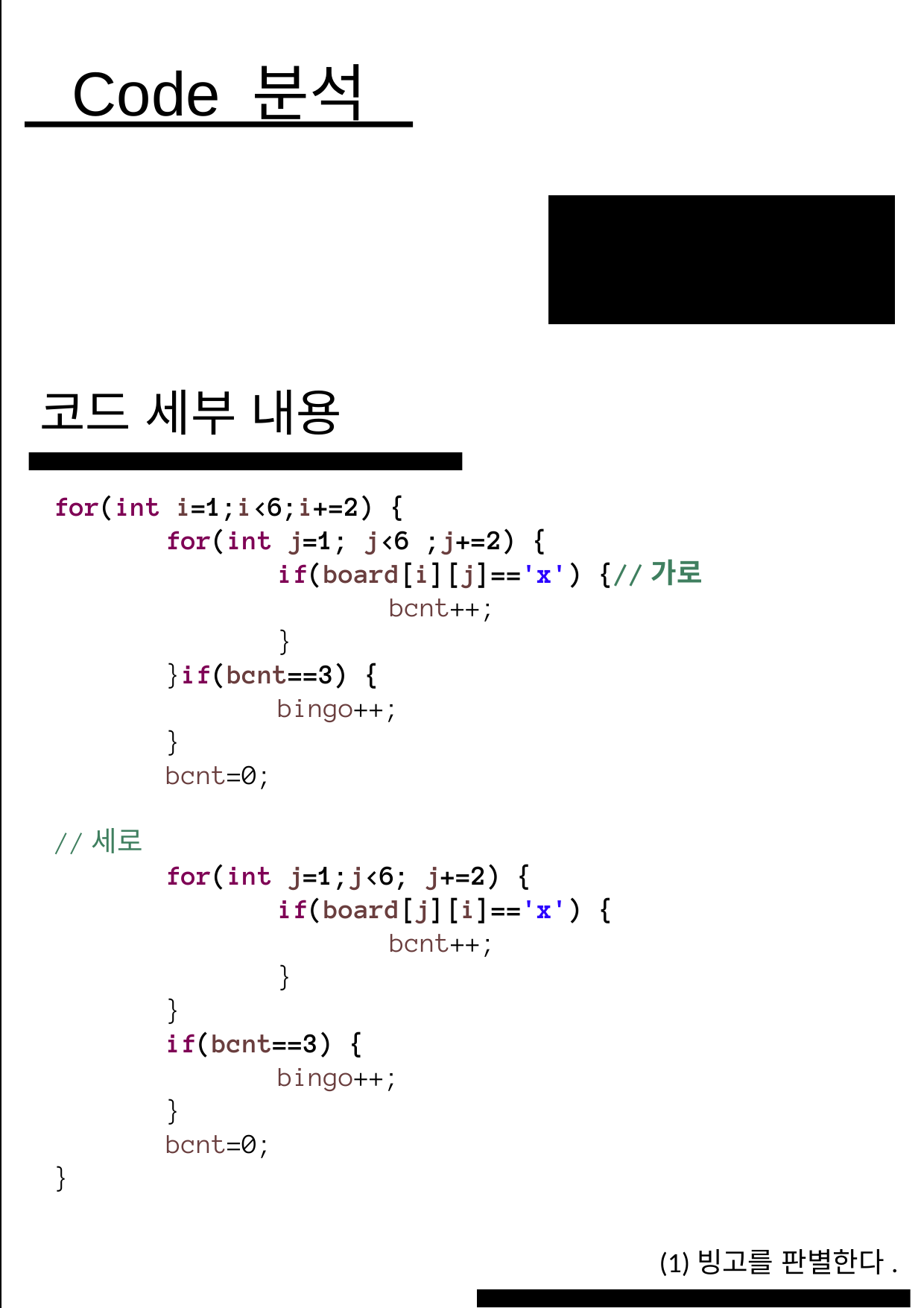

Code 분석

코드 세부 내용
WHAT WE DO?

for(int i=1;i<6;i+=2) {
	for(int j=1; j<6 ;j+=2) {
		if(board[i][j]=='x') {//가로
			bcnt++;
		}
	}if(bcnt==3) {
		bingo++;
	}
	bcnt=0;

//세로
	for(int j=1;j<6; j+=2) {
		if(board[j][i]=='x') {
			bcnt++;
		}
	}
	if(bcnt==3) {
		bingo++;
	}
	bcnt=0;
}

29

(1)빙고를 판별한다.